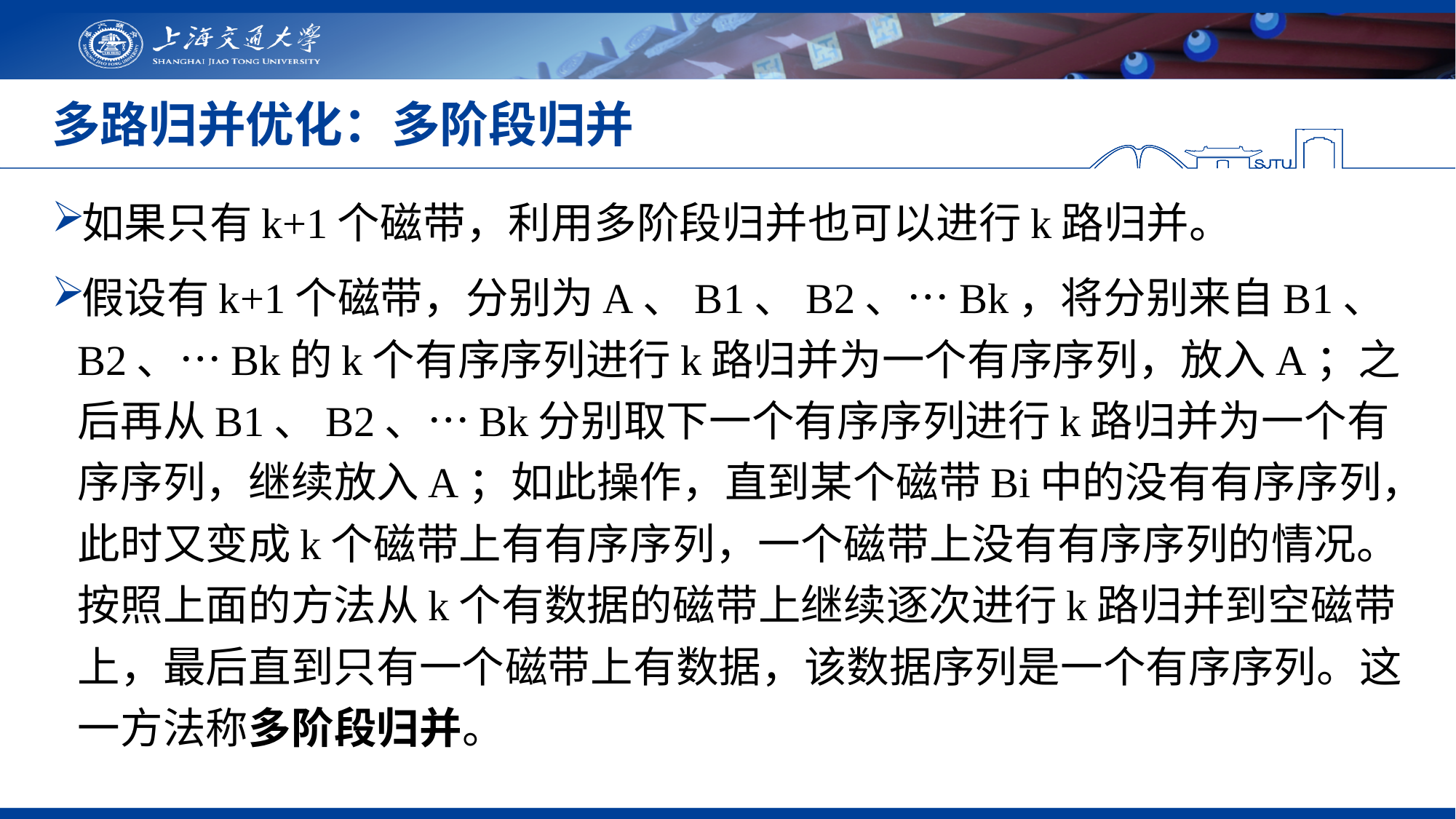

# 多路归并优化：多阶段归并
如果只有k+1个磁带，利用多阶段归并也可以进行k路归并。
假设有k+1个磁带，分别为A、B1、B2、…Bk，将分别来自B1、B2、…Bk的k个有序序列进行k路归并为一个有序序列，放入A；之后再从B1、B2、…Bk分别取下一个有序序列进行k路归并为一个有序序列，继续放入A；如此操作，直到某个磁带Bi中的没有有序序列，此时又变成k个磁带上有有序序列，一个磁带上没有有序序列的情况。按照上面的方法从k个有数据的磁带上继续逐次进行k路归并到空磁带上，最后直到只有一个磁带上有数据，该数据序列是一个有序序列。这一方法称多阶段归并。